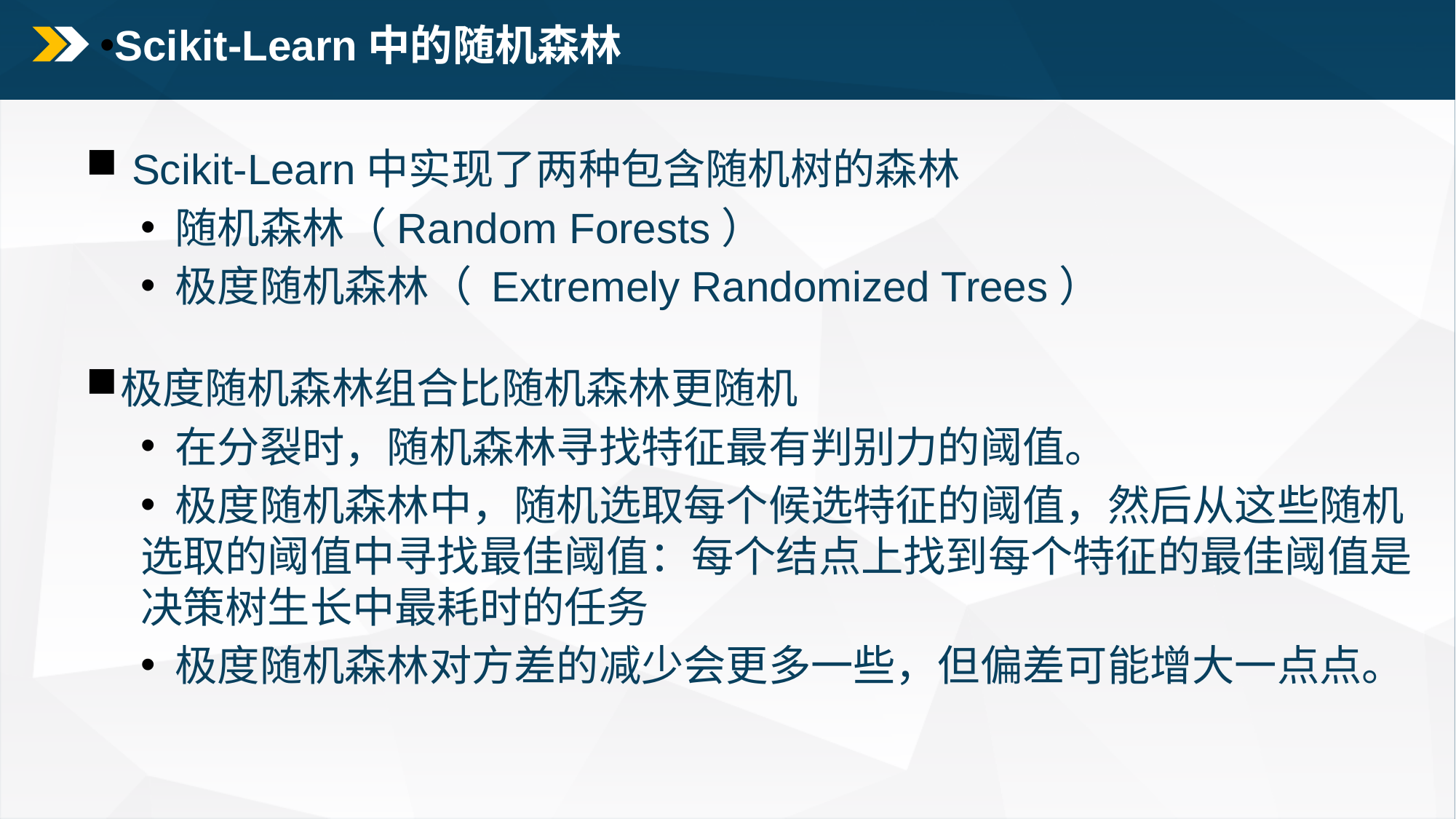

# Scikit-Learn中的随机森林
 Scikit-Learn中实现了两种包含随机树的森林
 随机森林（Random Forests）
 极度随机森林（ Extremely Randomized Trees）

极度随机森林组合比随机森林更随机
 在分裂时，随机森林寻找特征最有判别力的阈值。
 极度随机森林中，随机选取每个候选特征的阈值，然后从这些随机选取的阈值中寻找最佳阈值：每个结点上找到每个特征的最佳阈值是决策树生长中最耗时的任务
 极度随机森林对方差的减少会更多一些，但偏差可能增大一点点。